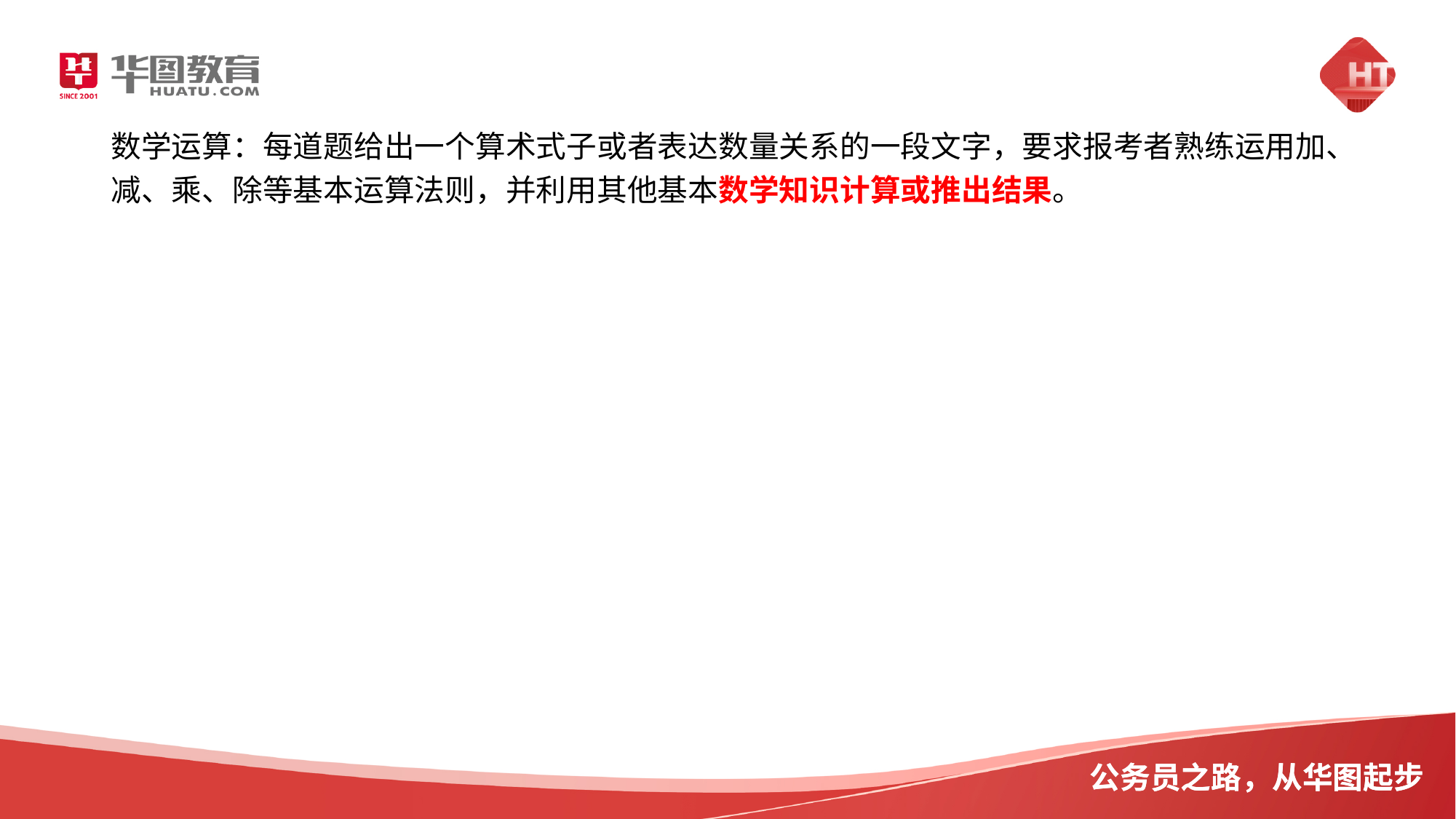

数学运算：每道题给出一个算术式子或者表达数量关系的一段文字，要求报考者熟练运用加、减、乘、除等基本运算法则，并利用其他基本数学知识计算或推出结果。